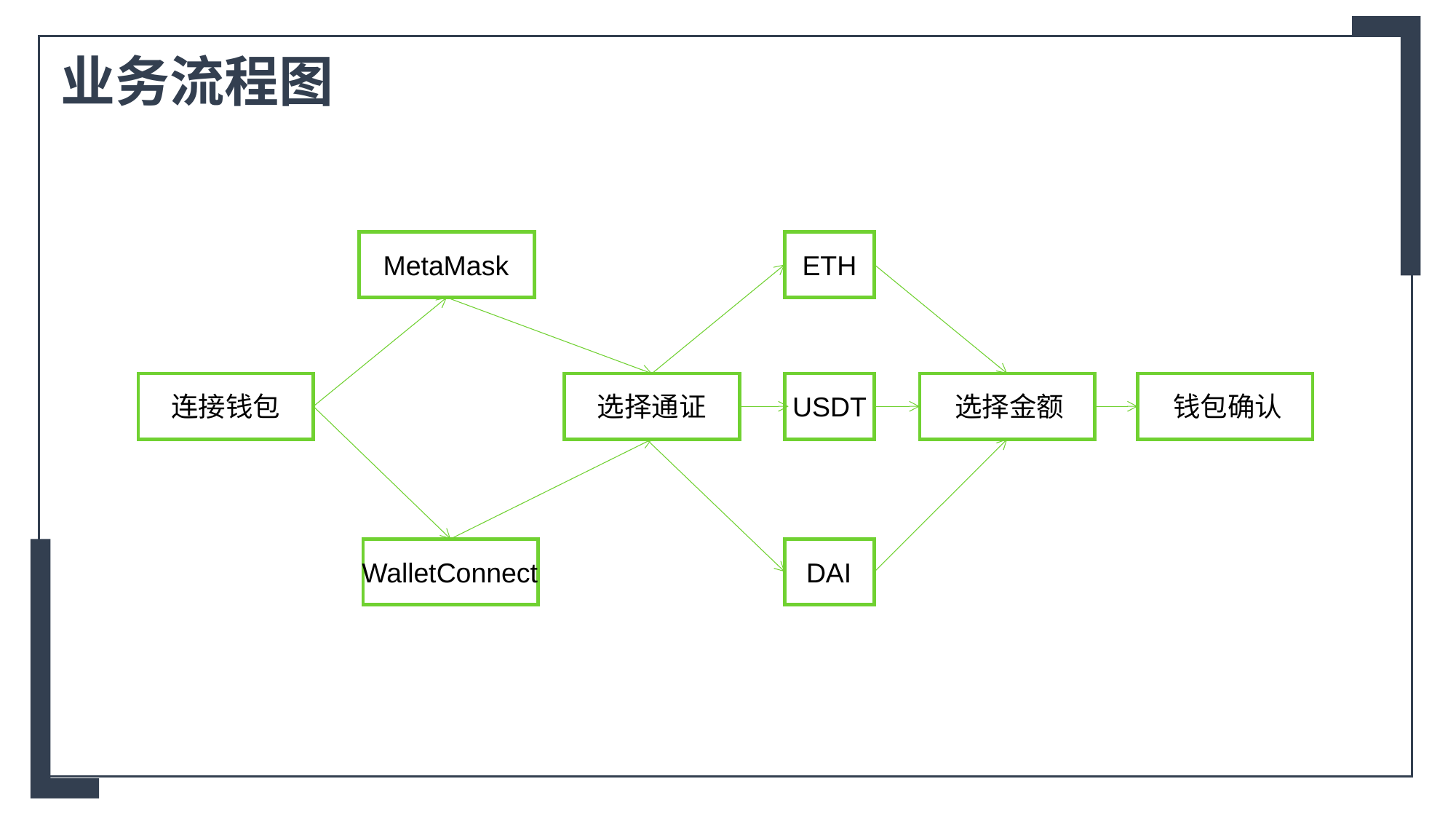

业务流程图

MetaMask
ETH

连接钱包
选择通证
USDT
选择金额
钱包确认

WalletConnect
DAI